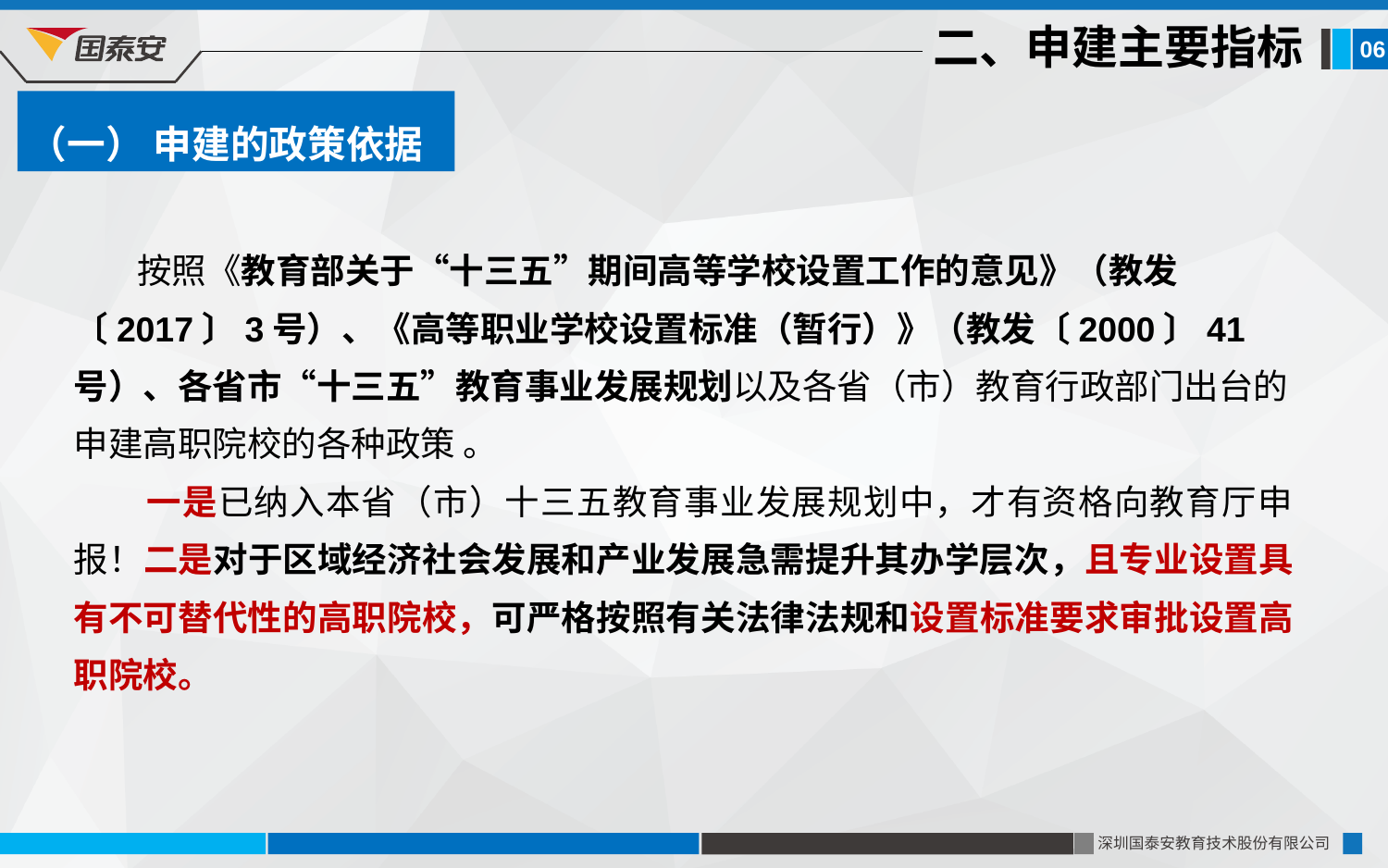

二、申建主要指标

06
（一） 申建的政策依据
       按照《教育部关于“十三五”期间高等学校设置工作的意见》（教发〔2017〕3号）、《高等职业学校设置标准（暂行）》（教发〔2000〕41号）、各省市“十三五”教育事业发展规划以及各省（市）教育行政部门出台的申建高职院校的各种政策 。
       一是已纳入本省（市）十三五教育事业发展规划中，才有资格向教育厅申报！二是对于区域经济社会发展和产业发展急需提升其办学层次，且专业设置具有不可替代性的高职院校，可严格按照有关法律法规和设置标准要求审批设置高职院校。